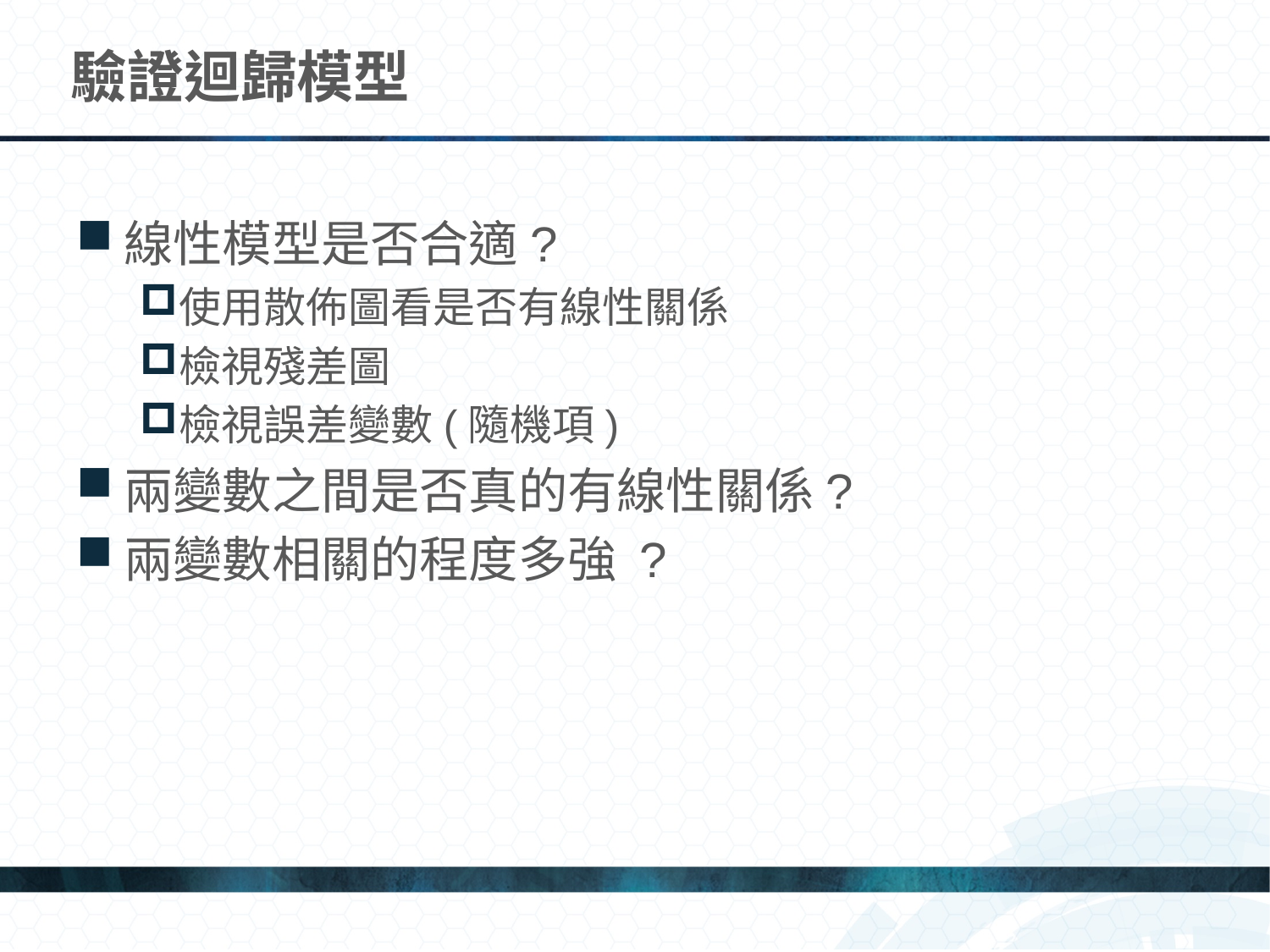

# 驗證迴歸模型
線性模型是否合適?
使用散佈圖看是否有線性關係
檢視殘差圖
檢視誤差變數(隨機項)
兩變數之間是否真的有線性關係?
兩變數相關的程度多強 ?